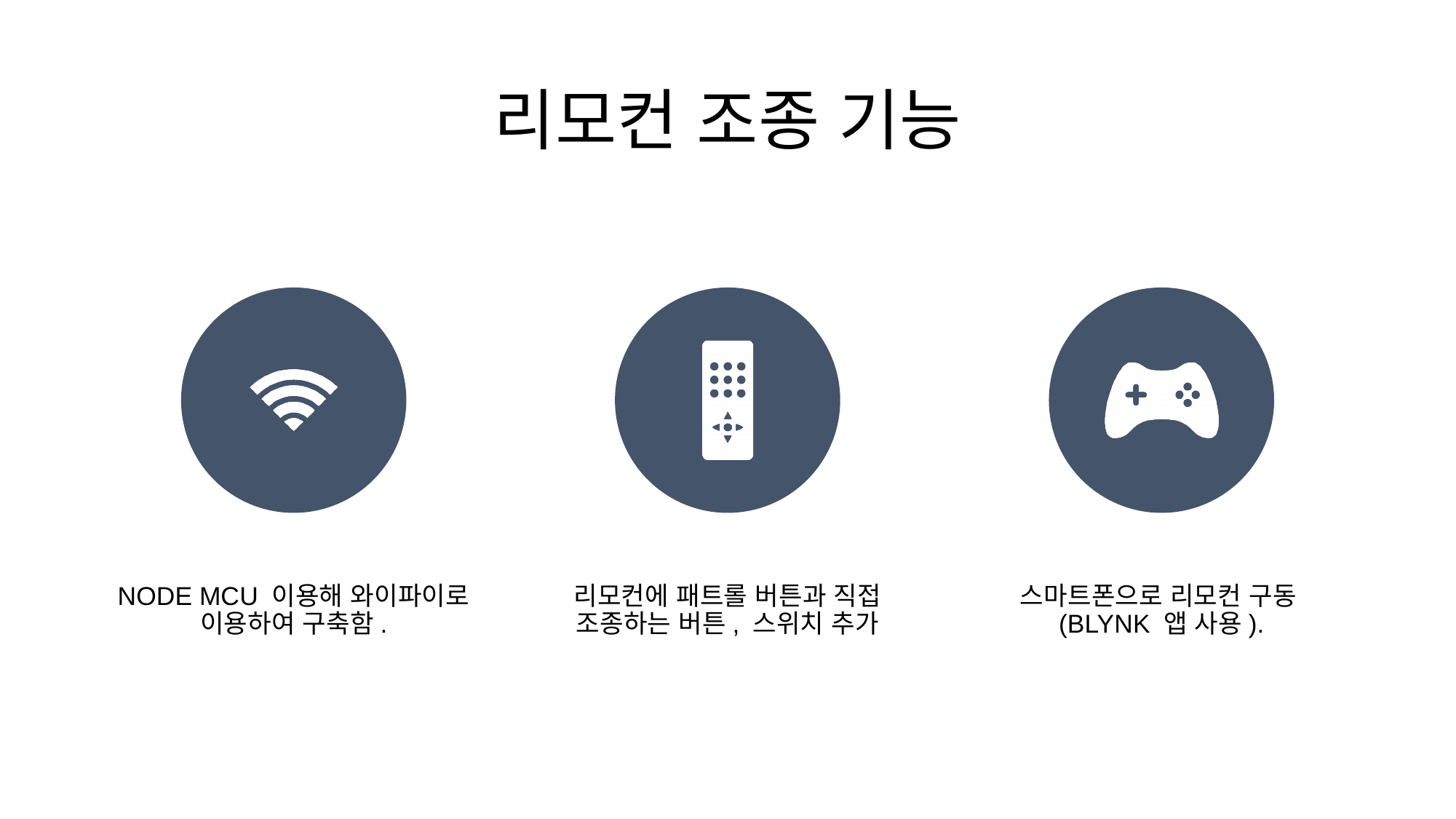

# 리모컨 조종 기능
Node mcu 이용해 와이파이로 이용하여 구축함.
리모컨에 패트롤 버튼과 직접 조종하는 버튼, 스위치 추가
스마트폰으로 리모컨 구동(Blynk 앱 사용).